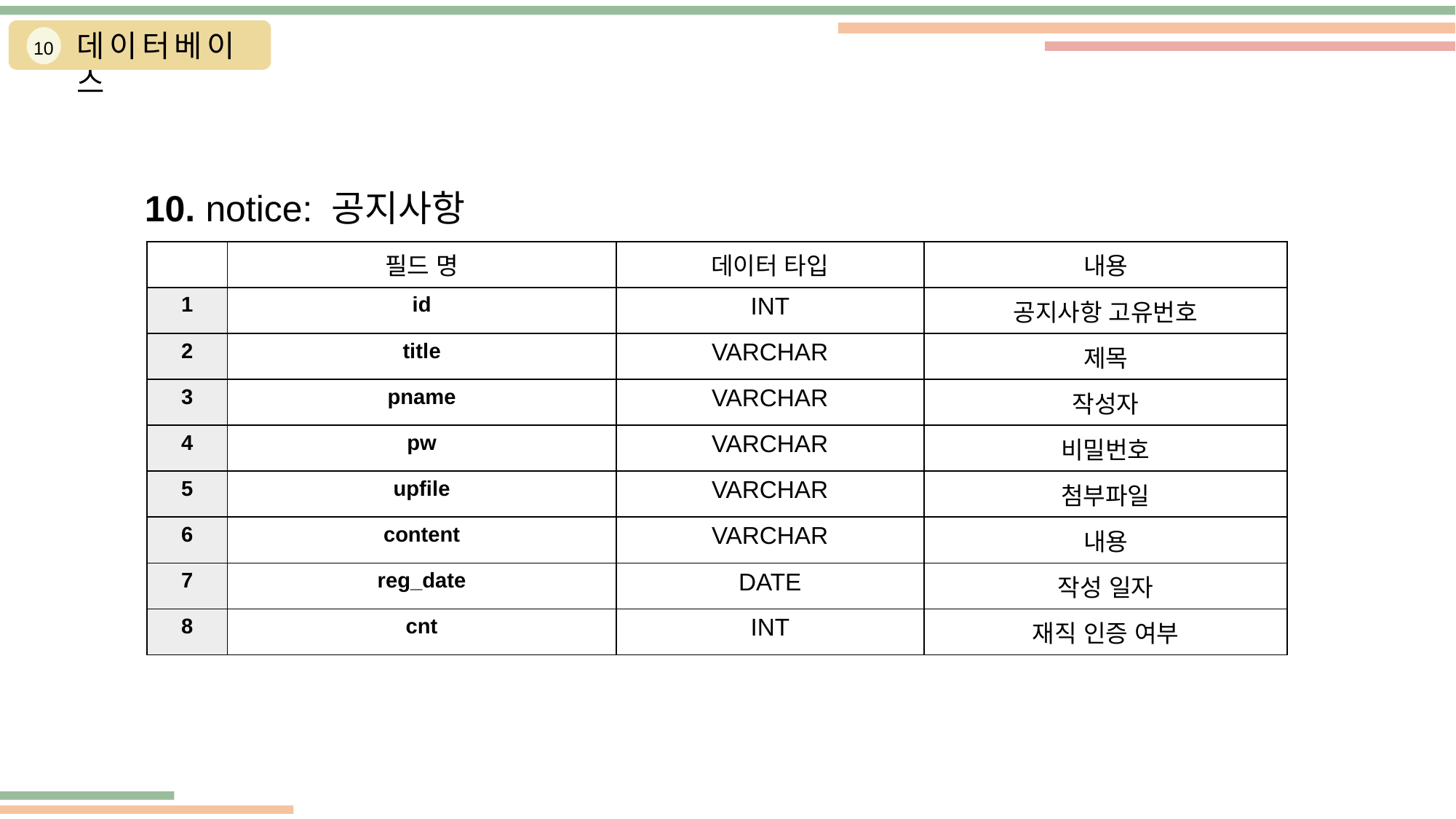

데이터베이스

10

10. notice: 공지사항
|  | 필드 명 | 데이터 타입 | 내용 |
| --- | --- | --- | --- |
| 1 | id | INT | 공지사항 고유번호 |
| 2 | title | VARCHAR | 제목 |
| 3 | pname | VARCHAR | 작성자 |
| 4 | pw | VARCHAR | 비밀번호 |
| 5 | upfile | VARCHAR | 첨부파일 |
| 6 | content | VARCHAR | 내용 |
| 7 | reg\_date | DATE | 작성 일자 |
| 8 | cnt | INT | 재직 인증 여부 |